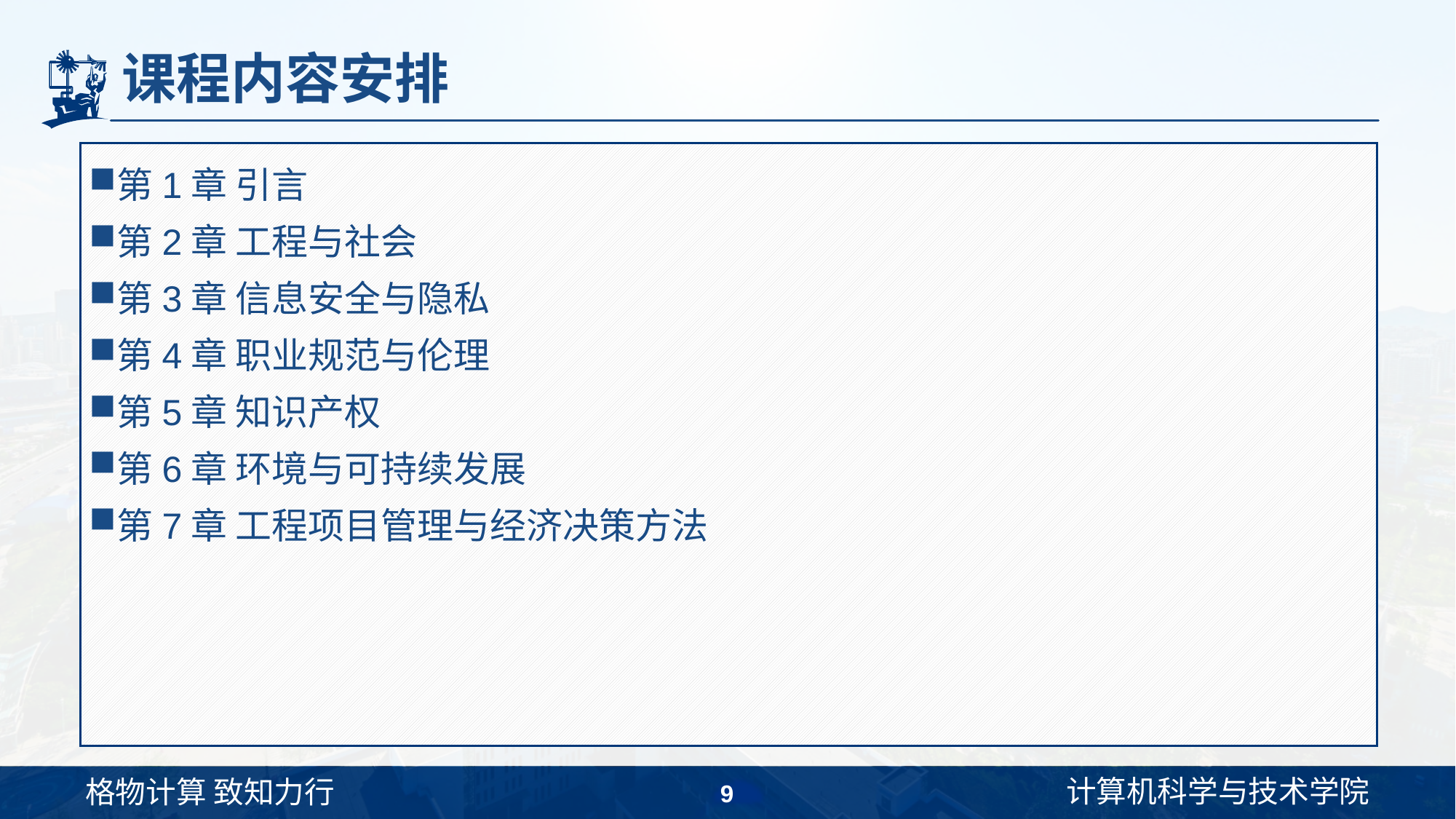

# 课程内容安排
第1章 引言
第2章 工程与社会
第3章 信息安全与隐私
第4章 职业规范与伦理
第5章 知识产权
第6章 环境与可持续发展
第7章 工程项目管理与经济决策方法
9